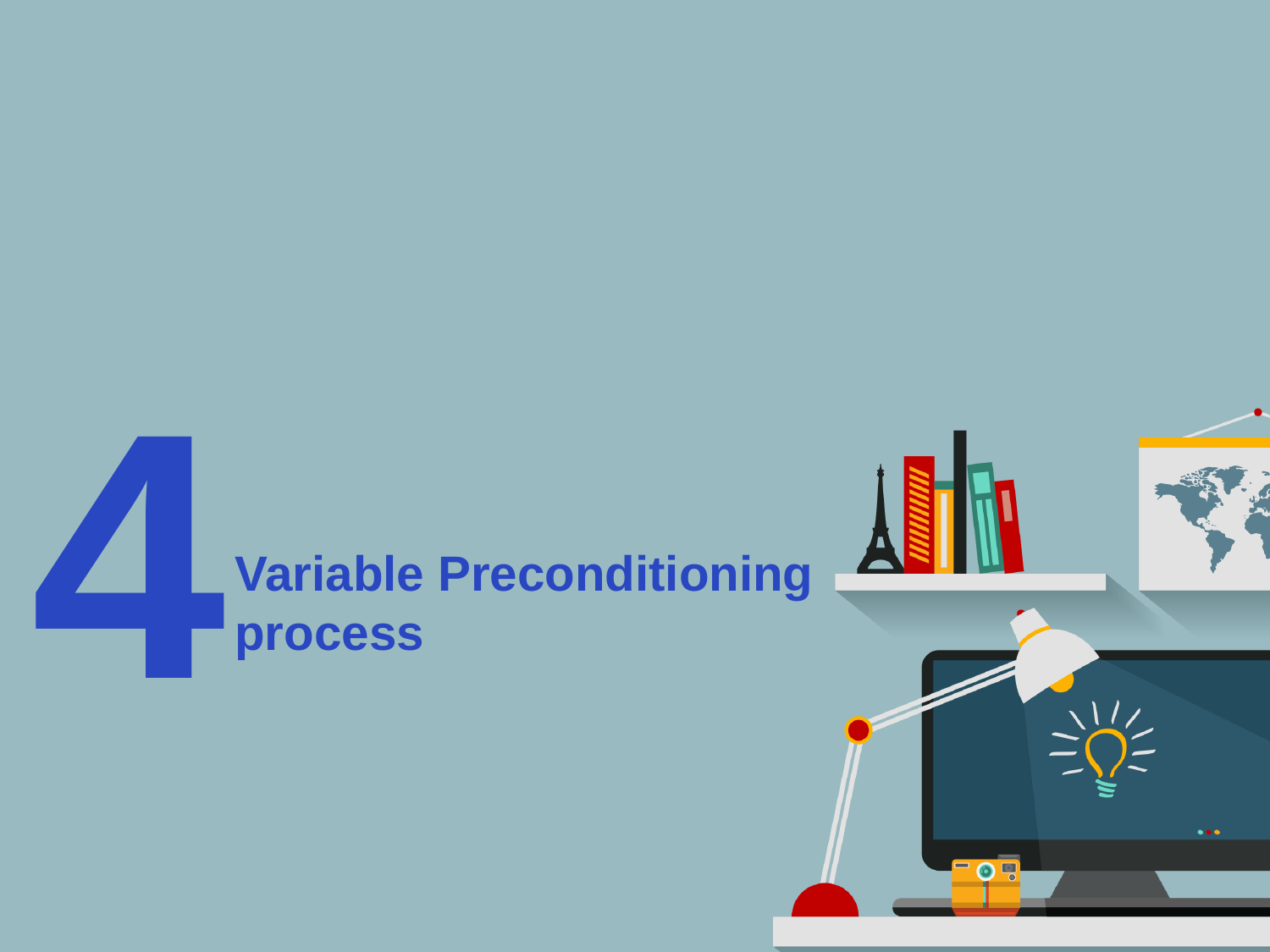

4
Variable Preconditioning
process
삼성전자 관련 변수 전처리 (EDA)